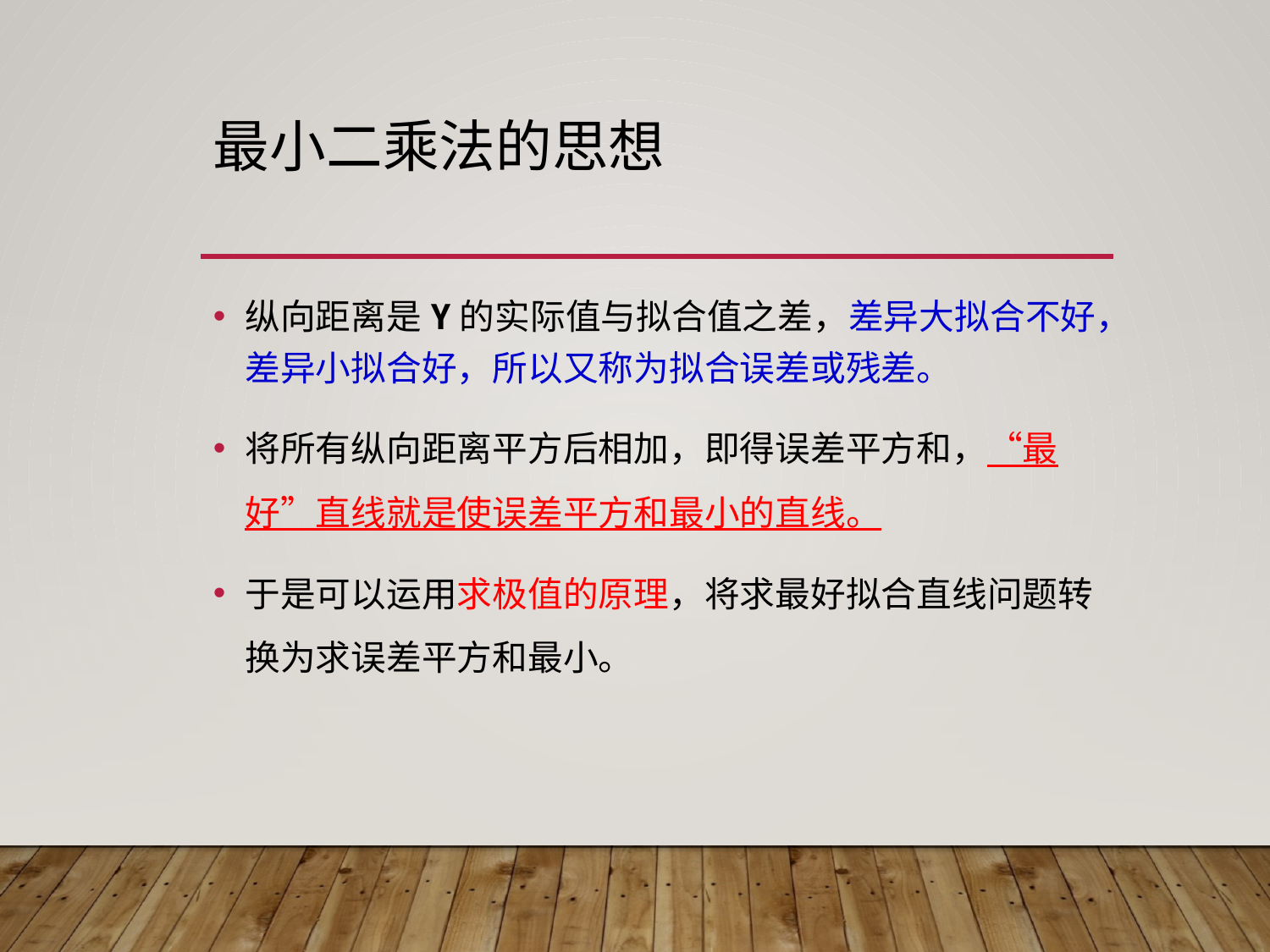

# 最小二乘法的思想
纵向距离是Y的实际值与拟合值之差，差异大拟合不好，差异小拟合好，所以又称为拟合误差或残差。
将所有纵向距离平方后相加，即得误差平方和，“最好”直线就是使误差平方和最小的直线。
于是可以运用求极值的原理，将求最好拟合直线问题转换为求误差平方和最小。